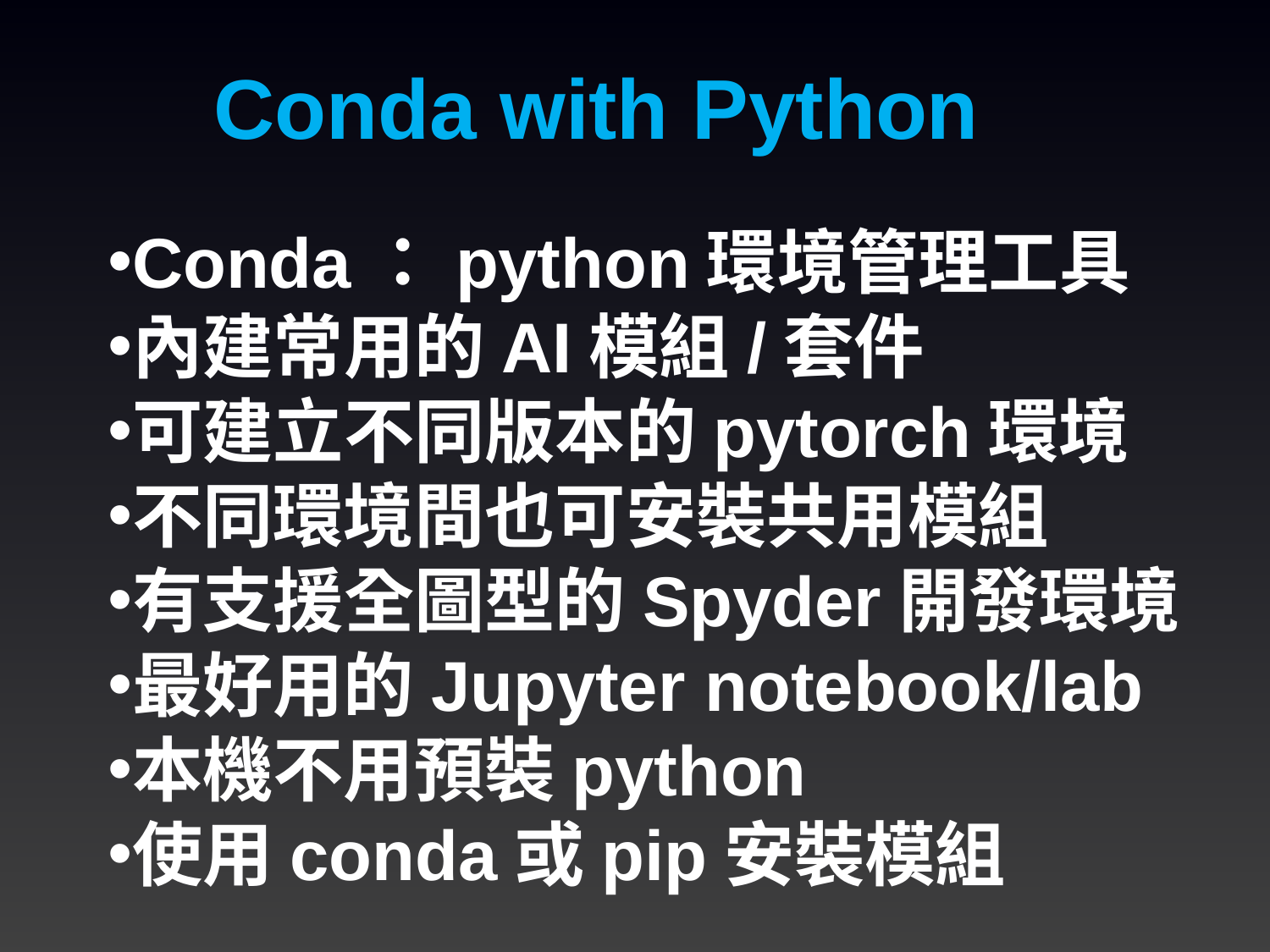

Conda with Python
Conda：python環境管理工具
內建常用的AI模組/套件
可建立不同版本的pytorch環境
不同環境間也可安裝共用模組
有支援全圖型的Spyder開發環境
最好用的Jupyter notebook/lab
本機不用預裝python
使用conda或pip安裝模組